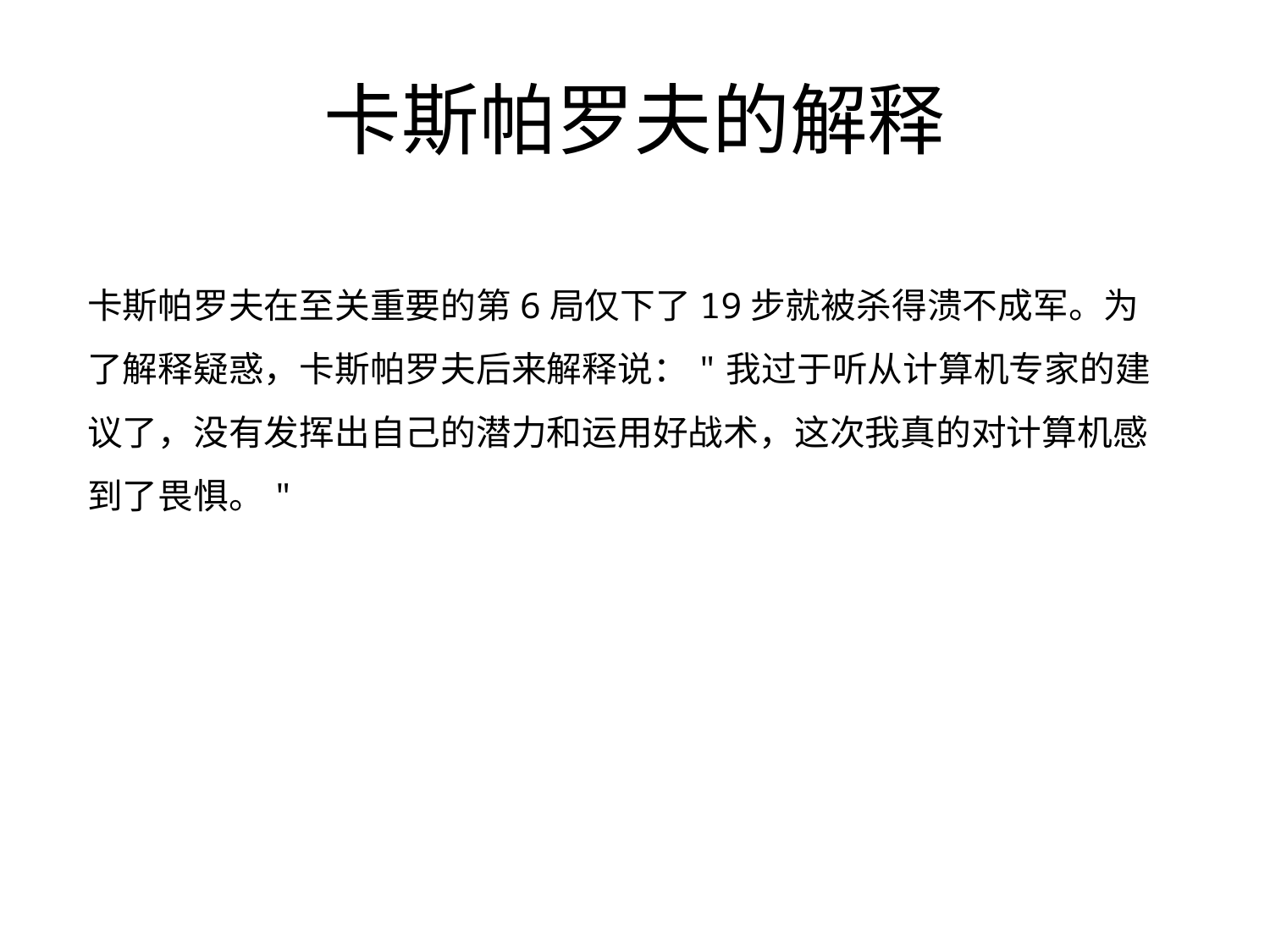

# 卡斯帕罗夫的解释
卡斯帕罗夫在至关重要的第6局仅下了19步就被杀得溃不成军。为了解释疑惑，卡斯帕罗夫后来解释说："我过于听从计算机专家的建议了，没有发挥出自己的潜力和运用好战术，这次我真的对计算机感到了畏惧。"